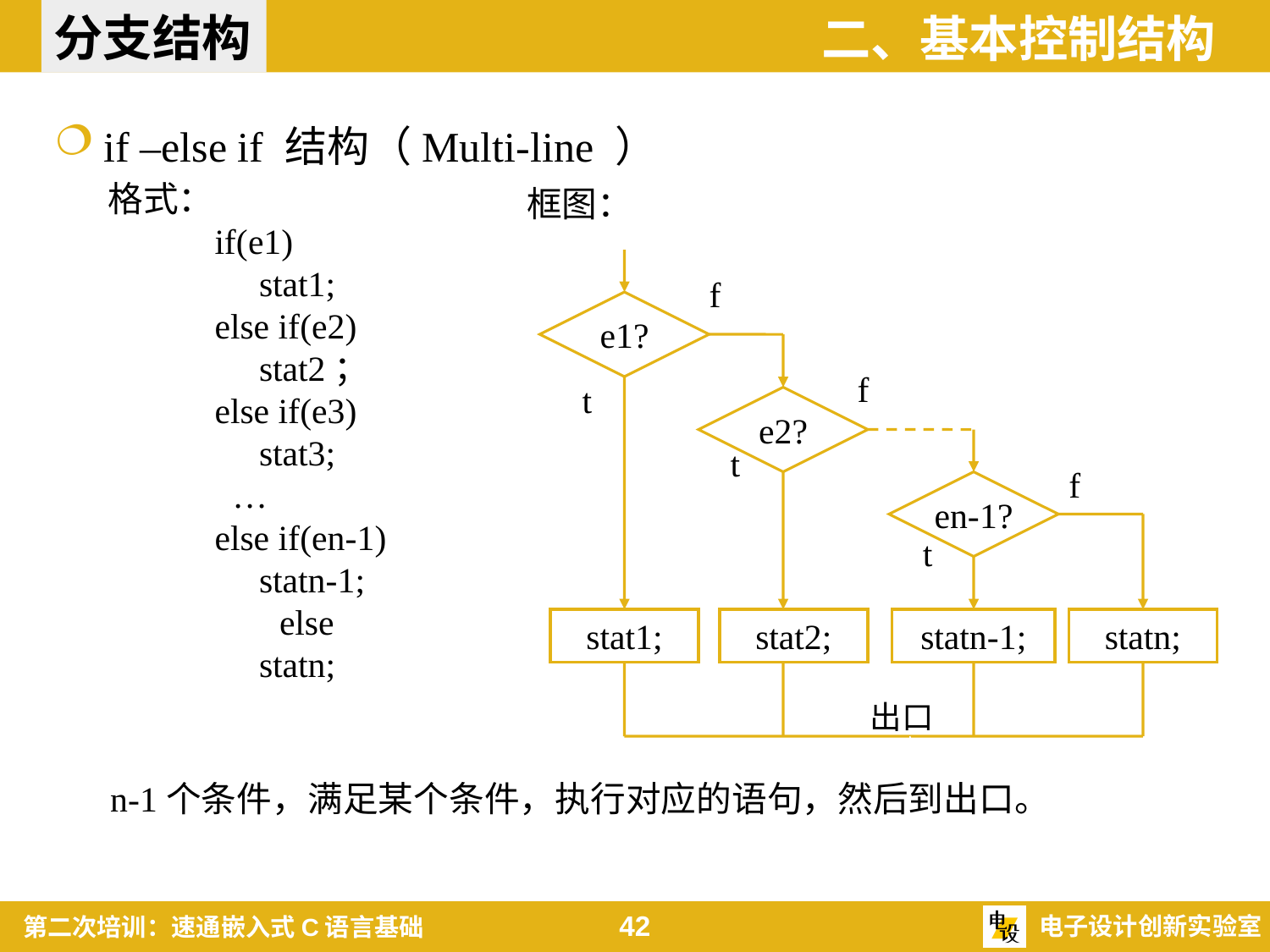

分支结构
二、基本控制结构
if –else if 结构（Multi-line ）
格式：
            if(e1)
                 stat1;
            else if(e2)
                 stat2；
            else if(e3)
                 stat3;
              …
            else if(en-1)
                 statn-1;
	     else
                 statn;

框图：

f
e1?

f
t

e2?

t
f

en-1?

t

stat1;
stat2;
statn-1;
statn;

出口

n-1个条件，满足某个条件，执行对应的语句，然后到出口。
42